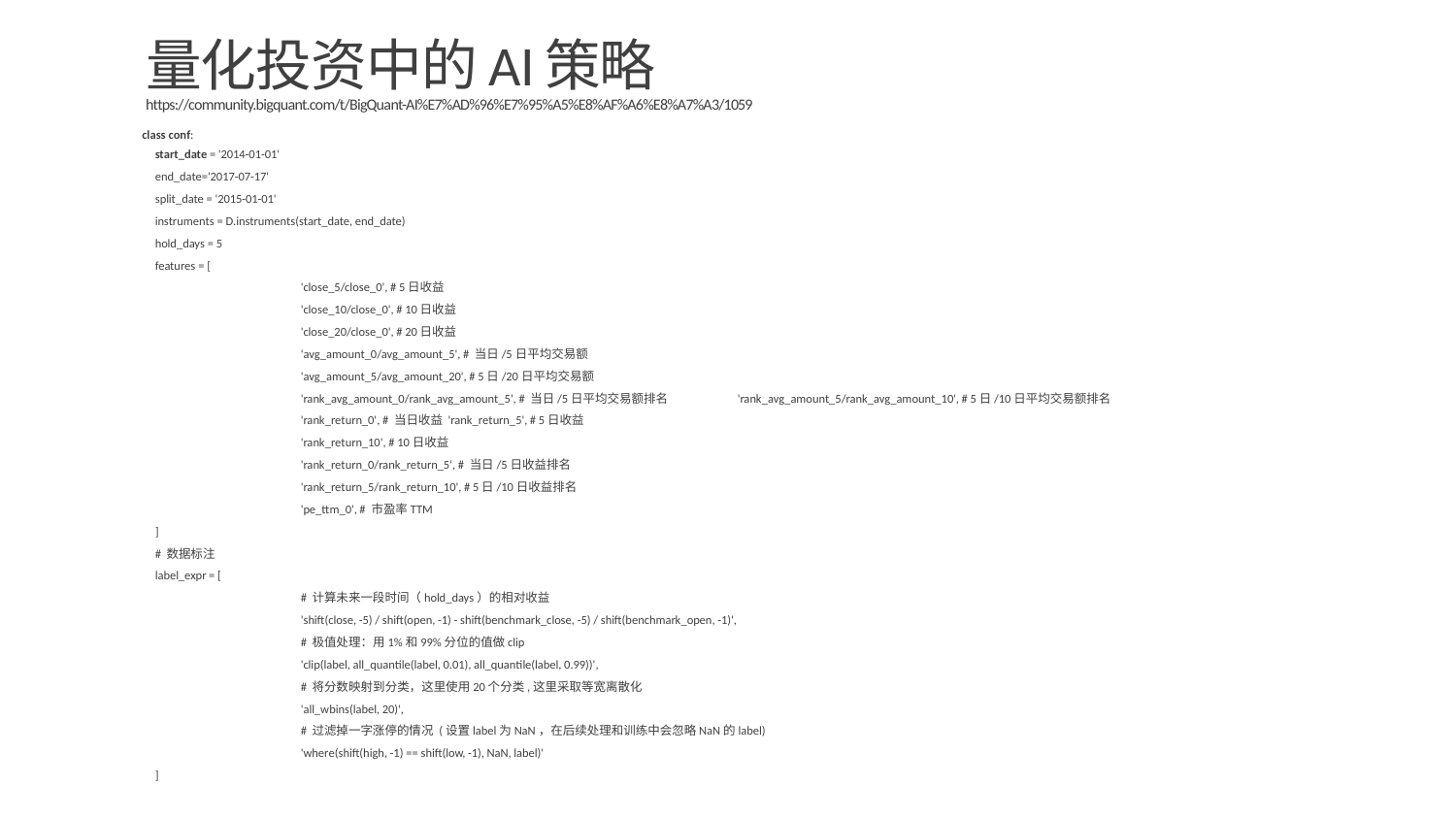

# 量化投资中的AI策略 https://community.bigquant.com/t/BigQuant-AI%E7%AD%96%E7%95%A5%E8%AF%A6%E8%A7%A3/1059
class conf:
start_date = '2014-01-01'
end_date='2017-07-17'
split_date = '2015-01-01'
instruments = D.instruments(start_date, end_date)
hold_days = 5
features = [
	'close_5/close_0', # 5日收益
	'close_10/close_0', # 10日收益
	'close_20/close_0', # 20日收益
	'avg_amount_0/avg_amount_5', # 当日/5日平均交易额
	'avg_amount_5/avg_amount_20', # 5日/20日平均交易额
	'rank_avg_amount_0/rank_avg_amount_5', # 当日/5日平均交易额排名 	'rank_avg_amount_5/rank_avg_amount_10', # 5日/10日平均交易额排名
	'rank_return_0', # 当日收益 'rank_return_5', # 5日收益
	'rank_return_10', # 10日收益
	'rank_return_0/rank_return_5', # 当日/5日收益排名
	'rank_return_5/rank_return_10', # 5日/10日收益排名
	'pe_ttm_0', # 市盈率TTM
]
# 数据标注
label_expr = [
	# 计算未来一段时间（hold_days）的相对收益
	'shift(close, -5) / shift(open, -1) - shift(benchmark_close, -5) / shift(benchmark_open, -1)',
	# 极值处理：用1%和99%分位的值做clip
	'clip(label, all_quantile(label, 0.01), all_quantile(label, 0.99))',
	# 将分数映射到分类，这里使用20个分类,这里采取等宽离散化
	'all_wbins(label, 20)',
	# 过滤掉一字涨停的情况 (设置label为NaN，在后续处理和训练中会忽略NaN的label)
	'where(shift(high, -1) == shift(low, -1), NaN, label)'
]
42